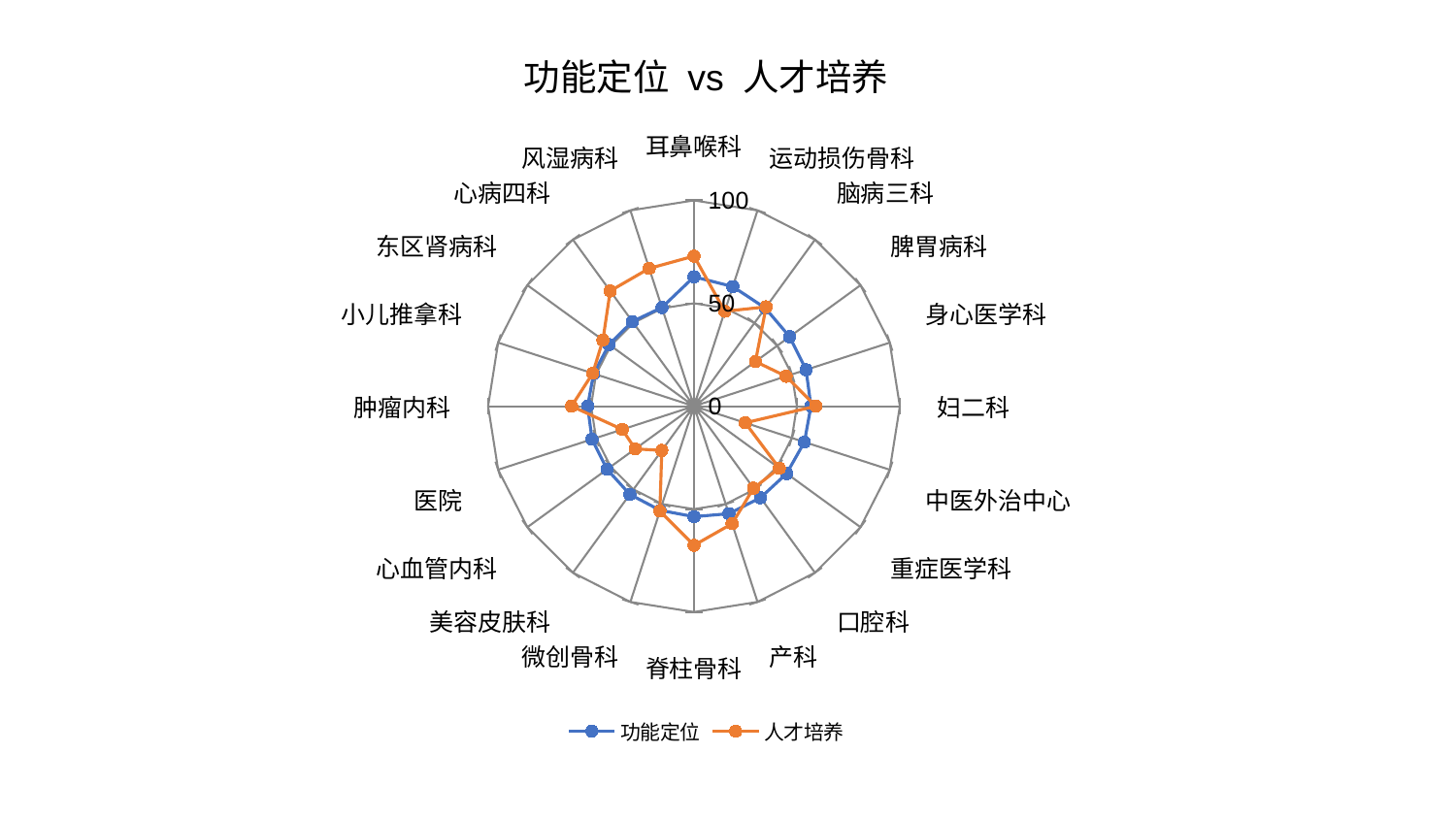

### Chart: 功能定位 vs 人才培养

| Category | 功能定位 | 人才培养 |
|---|---|---|
| 耳鼻喉科 | 62.86801463411464 | 72.91538625723489 |
| 运动损伤骨科 | 61.116034924647174 | 48.50158256105306 |
| 脑病三科 | 58.94798759623684 | 59.659041504672615 |
| 脾胃病科 | 57.44530476867091 | 36.93388678775011 |
| 身心医学科 | 57.27289954636482 | 47.04826157009936 |
| 妇二科 | 56.835676578162854 | 59.16870197985654 |
| 中医外治中心 | 56.424828079309606 | 26.204789070860556 |
| 重症医学科 | 55.67197945612887 | 51.269541582860946 |
| 口腔科 | 54.99708453578119 | 49.246462349952786 |
| 产科 | 54.932942104225546 | 60.0083405699957 |
| 脊柱骨科 | 53.68751635597413 | 67.60662708272875 |
| 微创骨科 | 53.21593041592734 | 53.58833096134071 |
| 美容皮肤科 | 52.96695437390435 | 26.59466869493376 |
| 心血管内科 | 52.19226498785814 | 35.318103126707086 |
| 医院 | 52.05122584470744 | 36.592052476875175 |
| 肿瘤内科 | 51.645073592582996 | 59.44352912787199 |
| 小儿推拿科 | 51.25381514281433 | 51.71419677827377 |
| 东区肾病科 | 50.96476371653704 | 54.67466161958729 |
| 心病四科 | 50.87449314751419 | 69.20366859710943 |
| 风湿病科 | 50.42916279278174 | 70.39502053697642 |
39